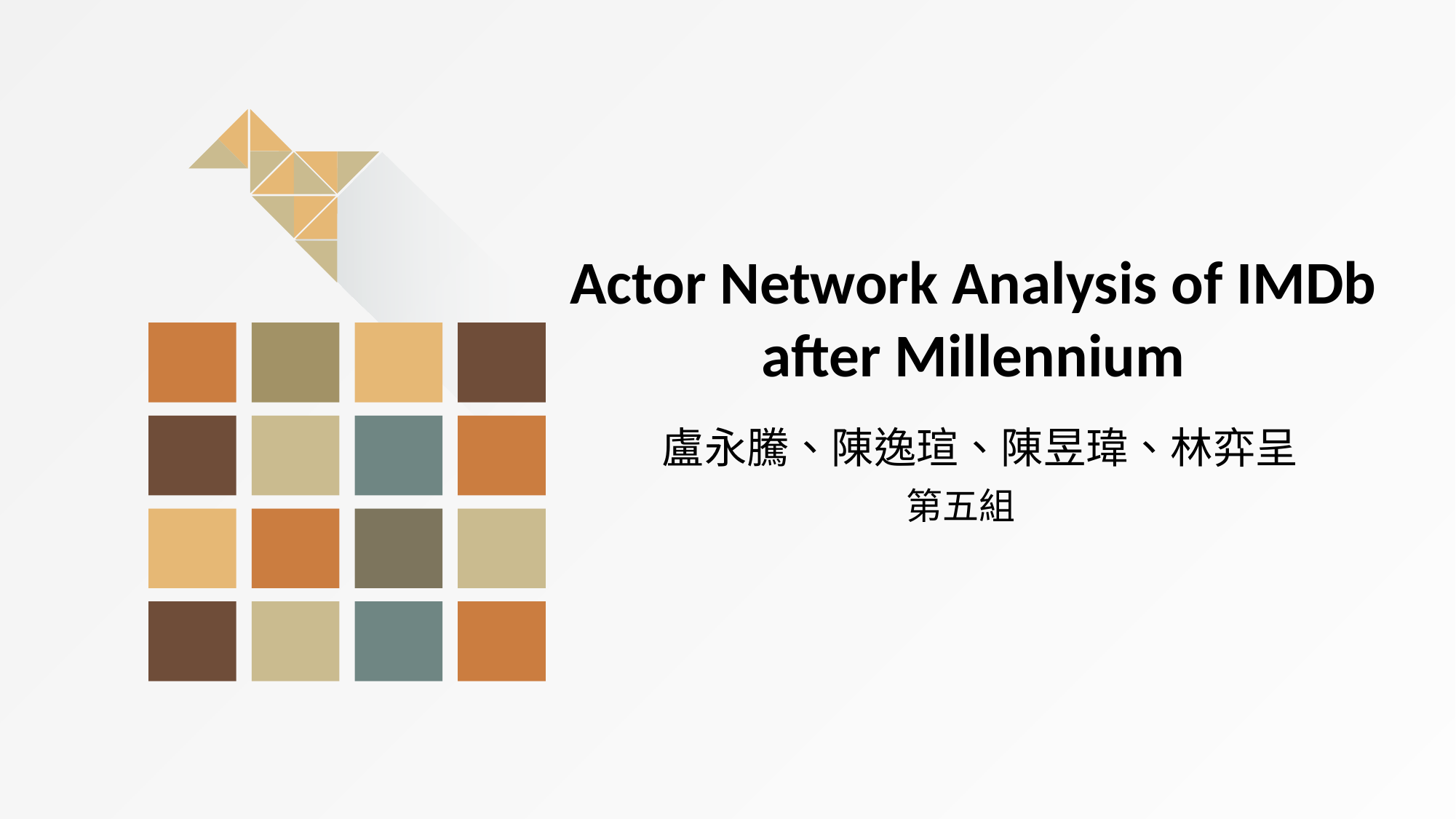

Actor Network Analysis of IMDb
after Millennium

盧永騰、陳逸瑄、陳昱瑋、林弈呈
第五組